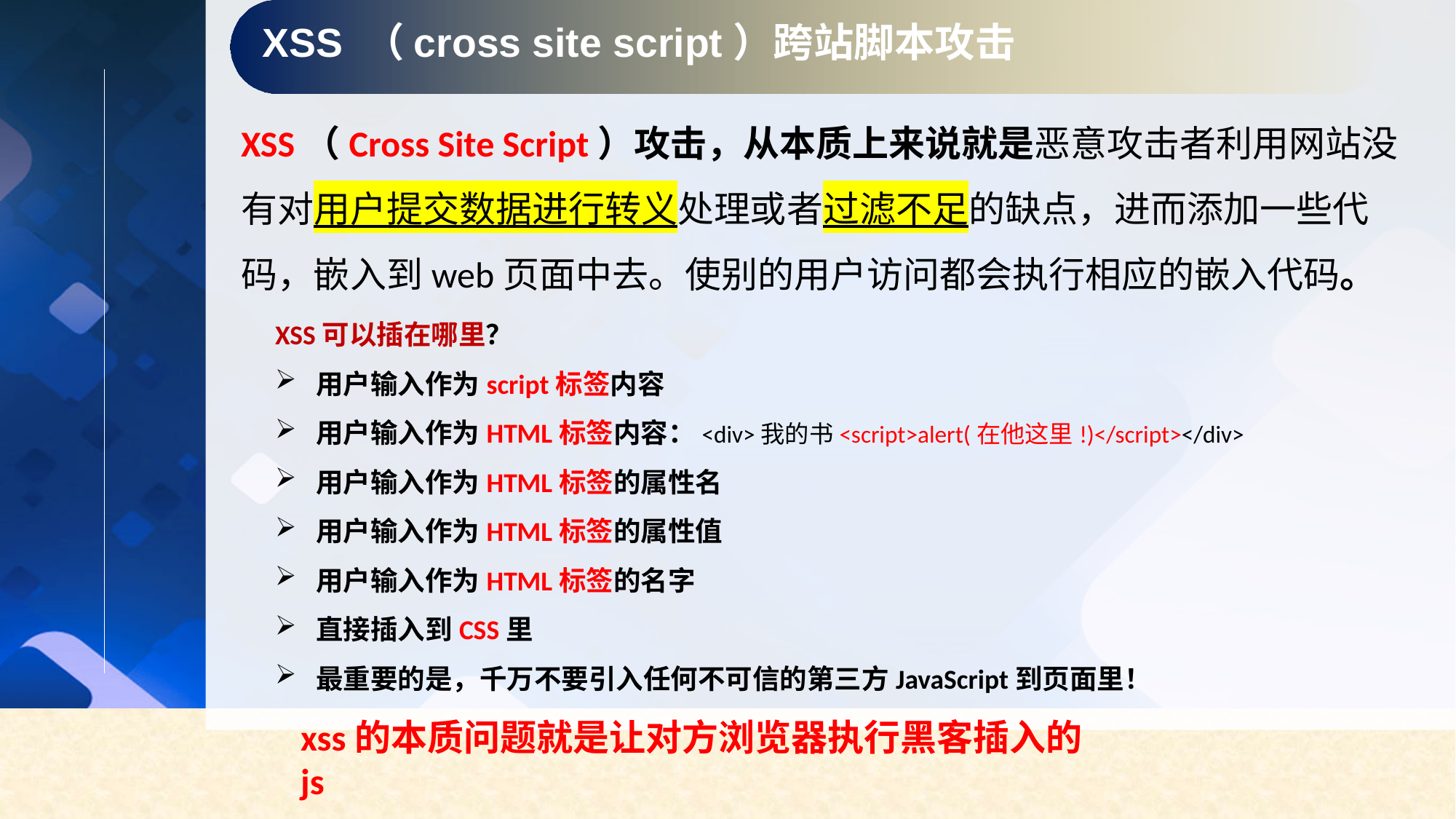

XSS （cross site script）跨站脚本攻击
XSS（Cross Site Script）攻击，从本质上来说就是恶意攻击者利用网站没有对用户提交数据进行转义处理或者过滤不足的缺点，进而添加一些代码，嵌入到web页面中去。使别的用户访问都会执行相应的嵌入代码。
XSS可以插在哪里？
用户输入作为script标签内容
用户输入作为HTML标签内容：<div>我的书<script>alert(在他这里!)</script></div>
用户输入作为HTML标签的属性名
用户输入作为HTML标签的属性值
用户输入作为HTML标签的名字
直接插入到CSS里
最重要的是，千万不要引入任何不可信的第三方JavaScript到页面里！
xss的本质问题就是让对方浏览器执行黑客插入的js